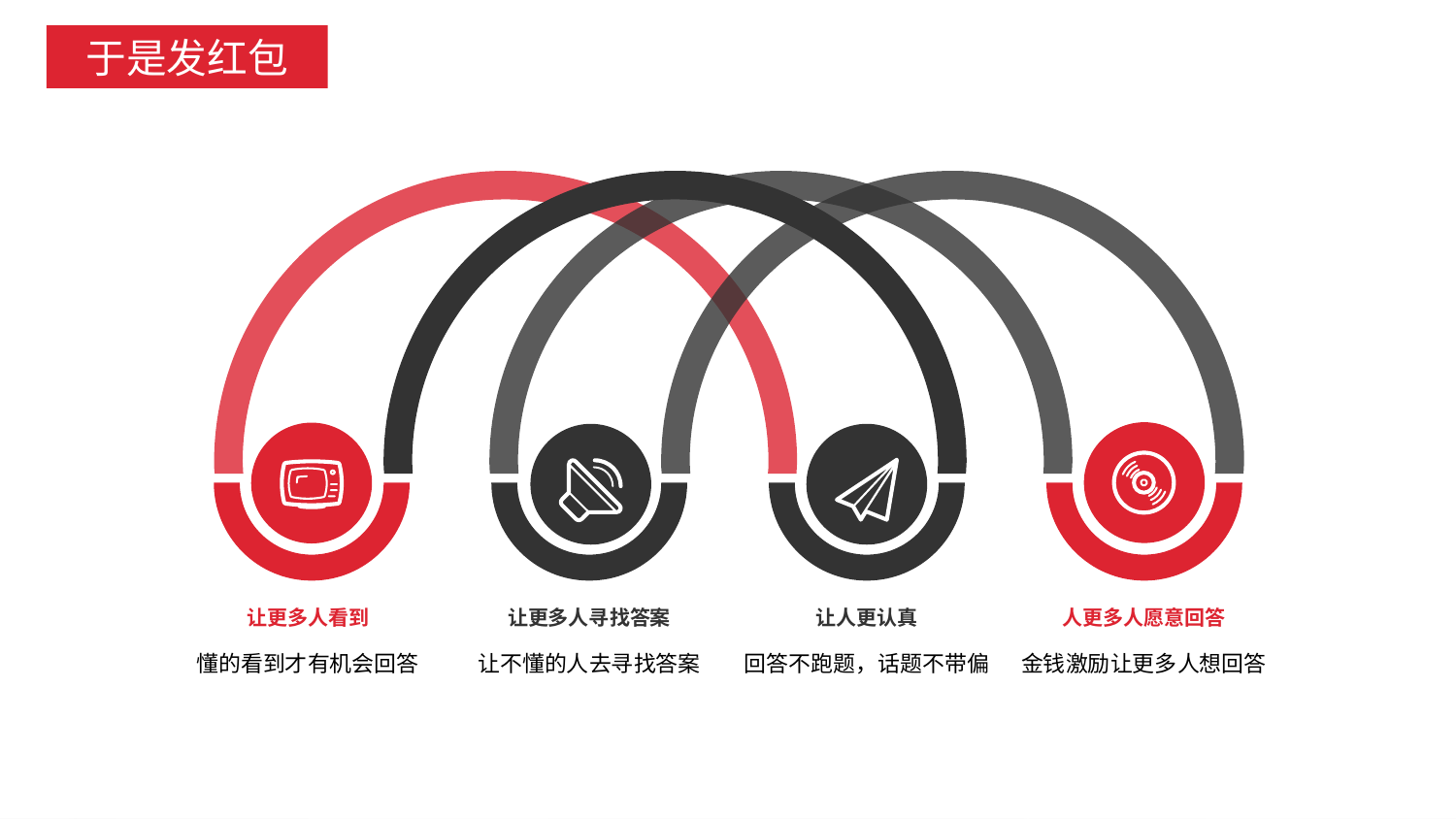

于是发红包

让更多人看到
懂的看到才有机会回答
让更多人寻找答案
让不懂的人去寻找答案
让人更认真
回答不跑题，话题不带偏
人更多人愿意回答
金钱激励让更多人想回答